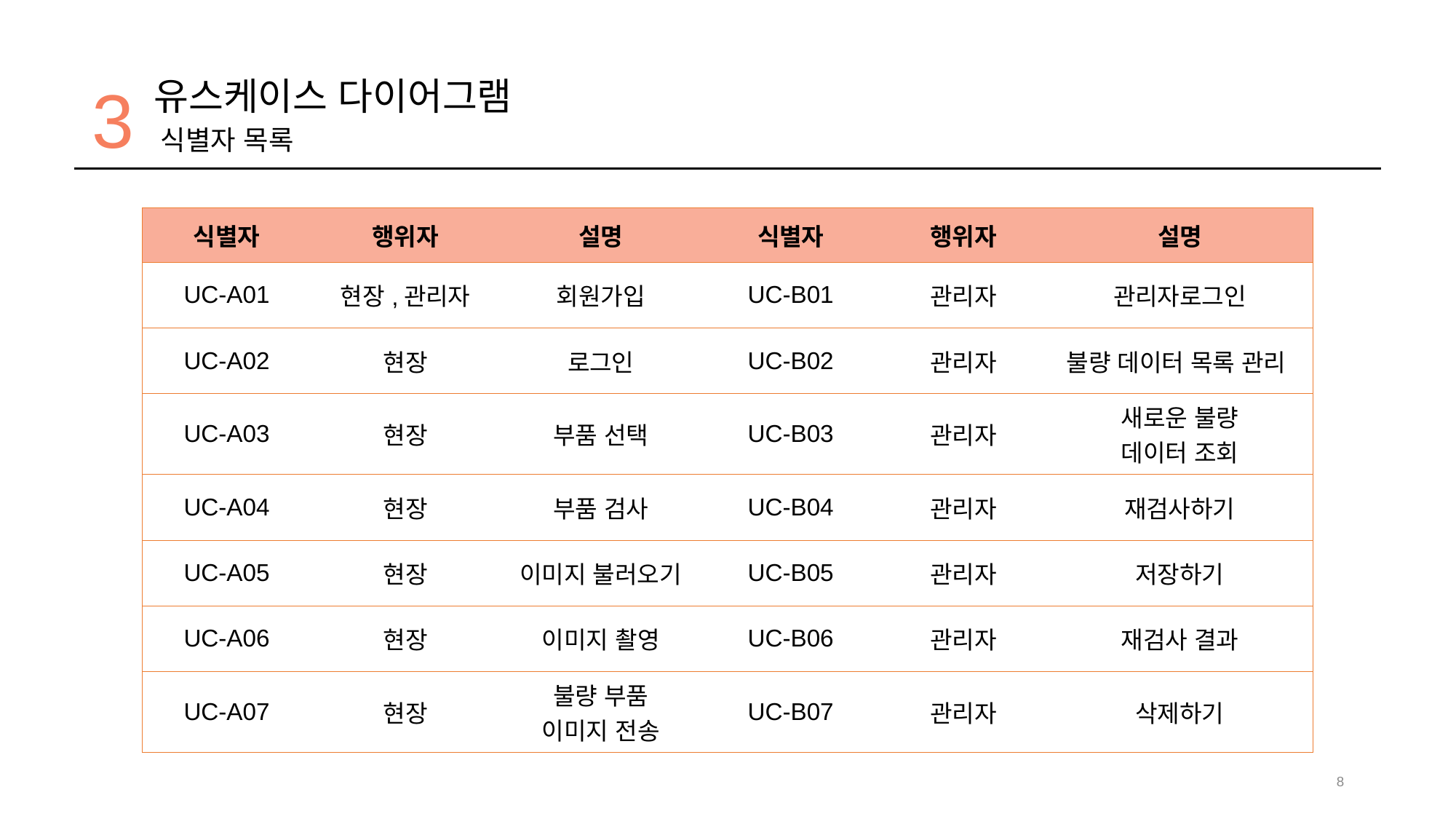

3
유스케이스 다이어그램
식별자 목록
| 식별자 | 행위자 | 설명 | 식별자 | 행위자 | 설명 |
| --- | --- | --- | --- | --- | --- |
| UC-A01 | 현장,관리자 | 회원가입 | UC-B01 | 관리자 | 관리자로그인 |
| UC-A02 | 현장 | 로그인 | UC-B02 | 관리자 | 불량 데이터 목록 관리 |
| UC-A03 | 현장 | 부품 선택 | UC-B03 | 관리자 | 새로운 불량 데이터 조회 |
| UC-A04 | 현장 | 부품 검사 | UC-B04 | 관리자 | 재검사하기 |
| UC-A05 | 현장 | 이미지 불러오기 | UC-B05 | 관리자 | 저장하기 |
| UC-A06 | 현장 | 이미지 촬영 | UC-B06 | 관리자 | 재검사 결과 |
| UC-A07 | 현장 | 불량 부품 이미지 전송 | UC-B07 | 관리자 | 삭제하기 |
8